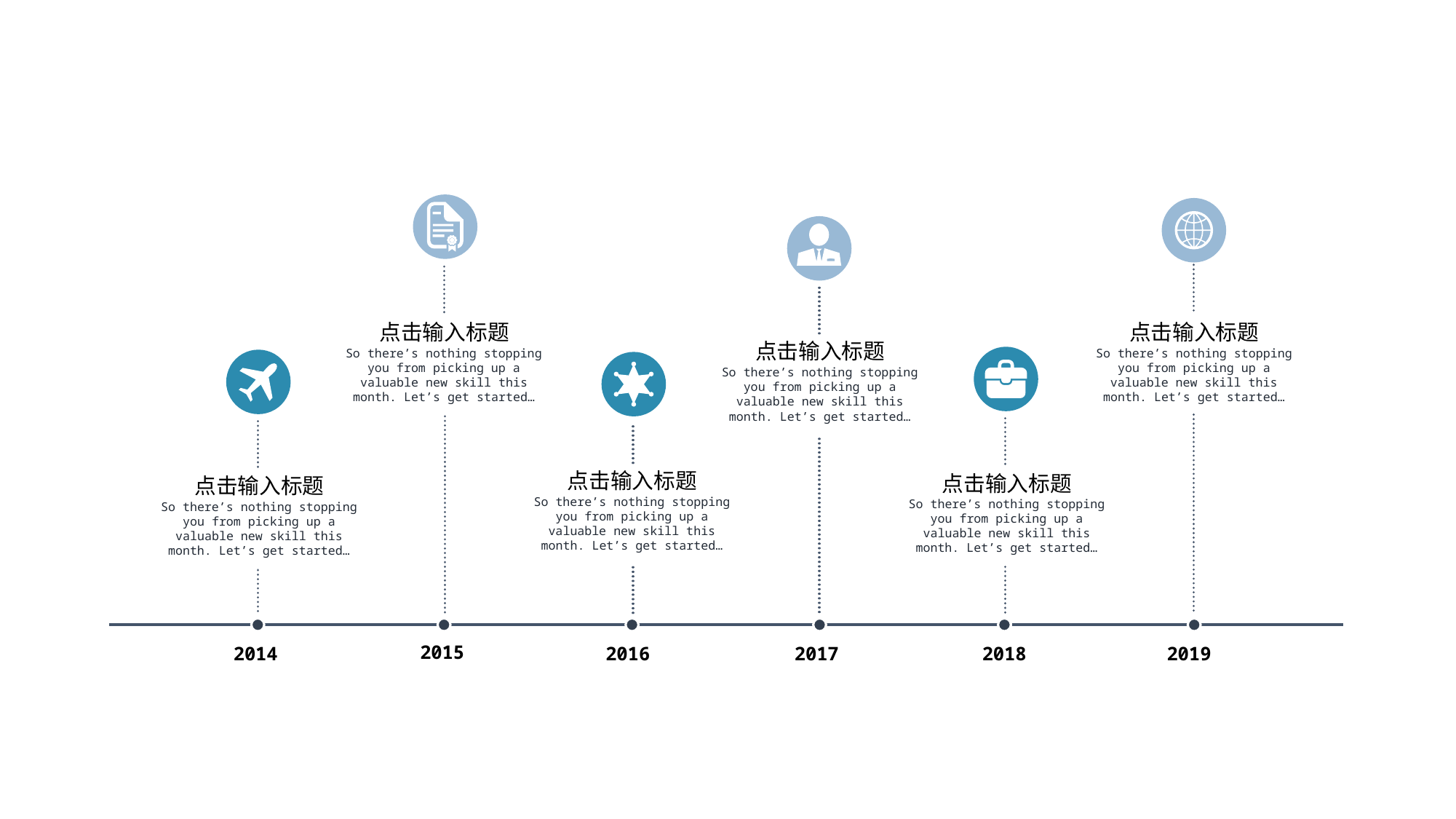

点击输入标题
So there’s nothing stopping you from picking up a valuable new skill this month. Let’s get started…

点击输入标题
So there’s nothing stopping you from picking up a valuable new skill this month. Let’s get started…

点击输入标题
So there’s nothing stopping you from picking up a valuable new skill this month. Let’s get started…

点击输入标题
So there’s nothing stopping you from picking up a valuable new skill this month. Let’s get started…

点击输入标题
So there’s nothing stopping you from picking up a valuable new skill this month. Let’s get started…

点击输入标题
So there’s nothing stopping you from picking up a valuable new skill this month. Let’s get started…

2015
2014
2016
2017
2018
2019